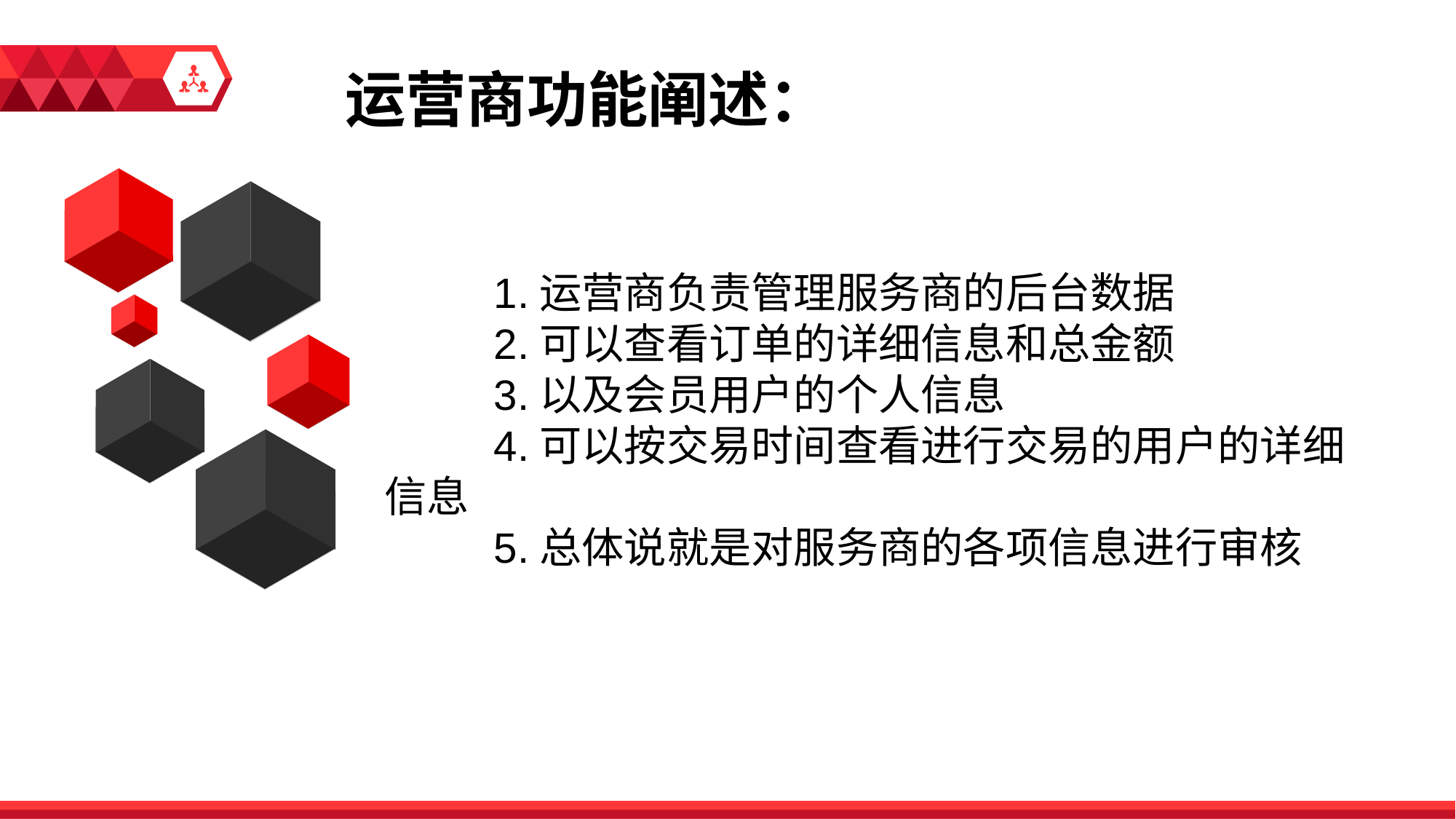

运营商功能阐述：

	1.运营商负责管理服务商的后台数据
	2.可以查看订单的详细信息和总金额
	3.以及会员用户的个人信息
	4.可以按交易时间查看进行交易的用户的详细信息
	5.总体说就是对服务商的各项信息进行审核